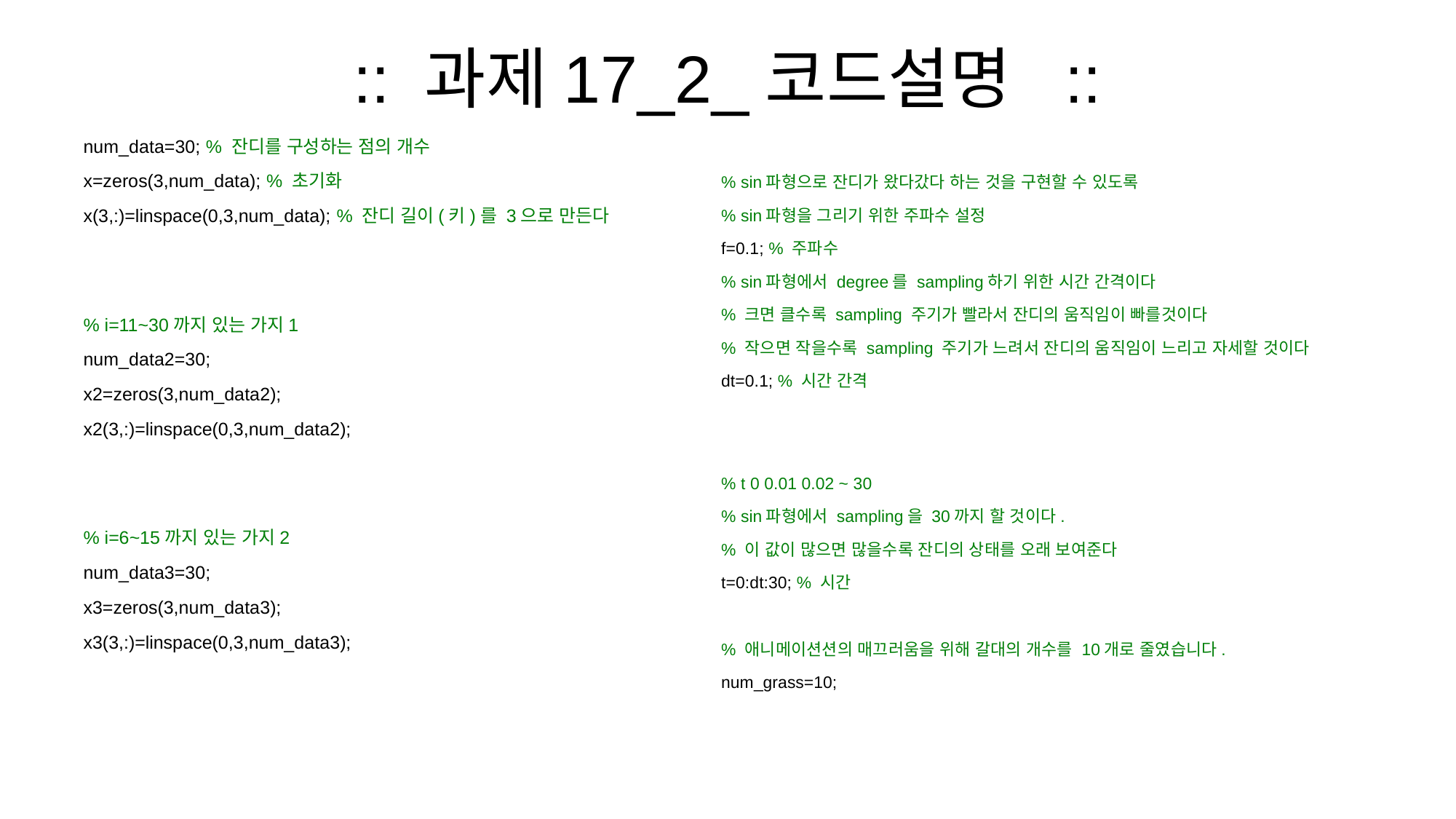

# :: 과제17_2_코드설명  ::
num_data=30; % 잔디를 구성하는 점의 개수
x=zeros(3,num_data); % 초기화
x(3,:)=linspace(0,3,num_data); % 잔디 길이(키)를 3으로 만든다

% i=11~30까지 있는 가지1
num_data2=30;
x2=zeros(3,num_data2);
x2(3,:)=linspace(0,3,num_data2);

% i=6~15까지 있는 가지2
num_data3=30;
x3=zeros(3,num_data3);
x3(3,:)=linspace(0,3,num_data3);
% sin파형으로 잔디가 왔다갔다 하는 것을 구현할 수 있도록
% sin파형을 그리기 위한 주파수 설정
f=0.1; % 주파수
% sin파형에서 degree를 sampling하기 위한 시간 간격이다
% 크면 클수록 sampling 주기가 빨라서 잔디의 움직임이 빠를것이다
% 작으면 작을수록 sampling 주기가 느려서 잔디의 움직임이 느리고 자세할 것이다
dt=0.1; % 시간 간격

% t 0 0.01 0.02 ~ 30
% sin파형에서 sampling을 30까지 할 것이다.
% 이 값이 많으면 많을수록 잔디의 상태를 오래 보여준다
t=0:dt:30; % 시간

% 애니메이션션의 매끄러움을 위해 갈대의 개수를 10개로 줄였습니다.
num_grass=10;